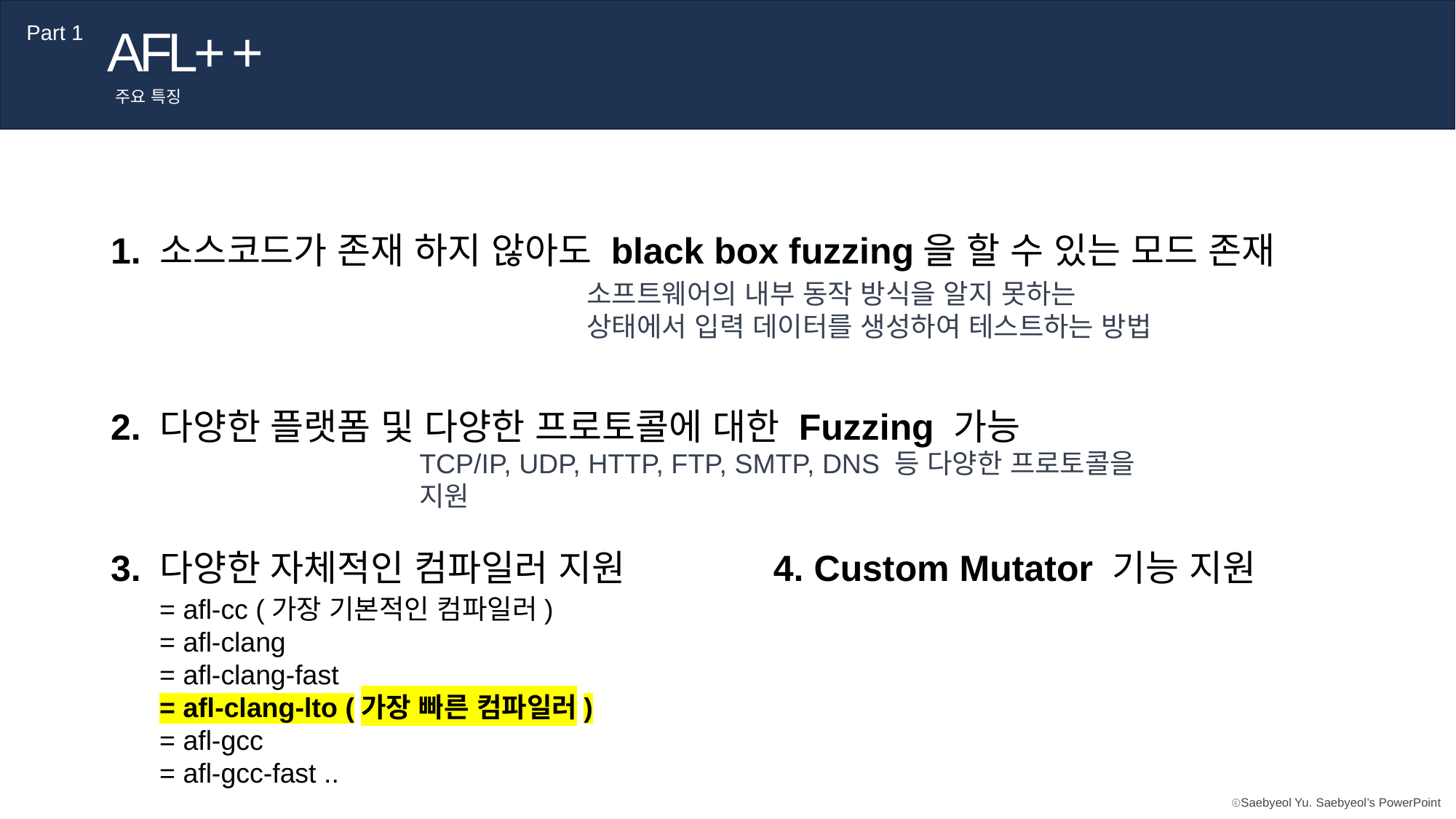

AFL+ +
Part 1
주요 특징
1. 소스코드가 존재 하지 않아도 black box fuzzing을 할 수 있는 모드 존재
소프트웨어의 내부 동작 방식을 알지 못하는 상태에서 입력 데이터를 생성하여 테스트하는 방법
2. 다양한 플랫폼 및 다양한 프로토콜에 대한 Fuzzing 가능
TCP/IP, UDP, HTTP, FTP, SMTP, DNS 등 다양한 프로토콜을 지원
3. 다양한 자체적인 컴파일러 지원
4. Custom Mutator 기능 지원
= afl-cc (가장 기본적인 컴파일러)
= afl-clang
= afl-clang-fast
= afl-clang-lto (가장 빠른 컴파일러)
= afl-gcc
= afl-gcc-fast ..